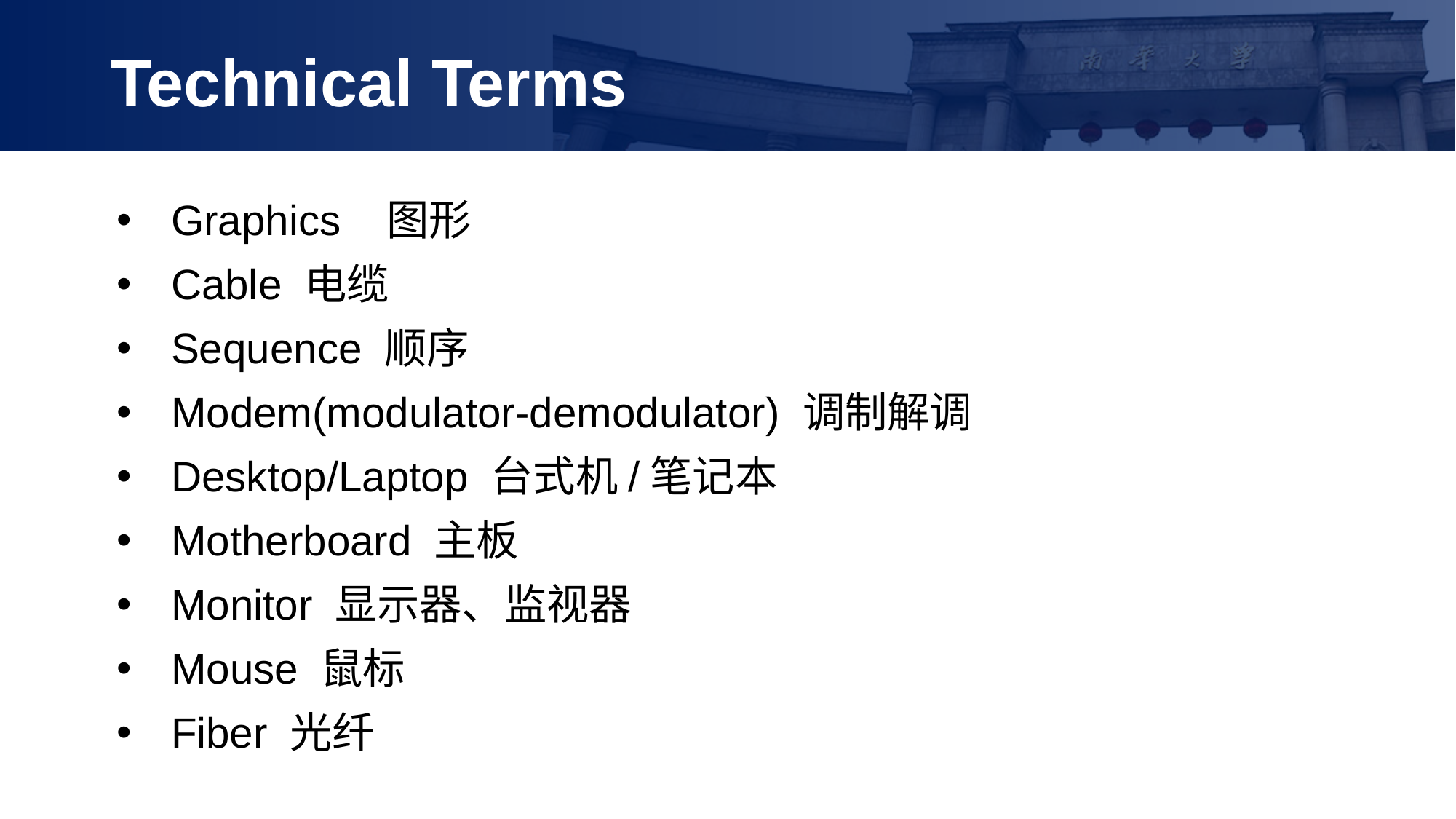

Technical Terms
Graphics   图形
Cable 电缆
Sequence 顺序
Modem(modulator-demodulator) 调制解调
Desktop/Laptop 台式机/笔记本
Motherboard 主板
Monitor 显示器、监视器
Mouse 鼠标
Fiber 光纤

华为Mate30pro: 7680fps 超级慢动作拍摄